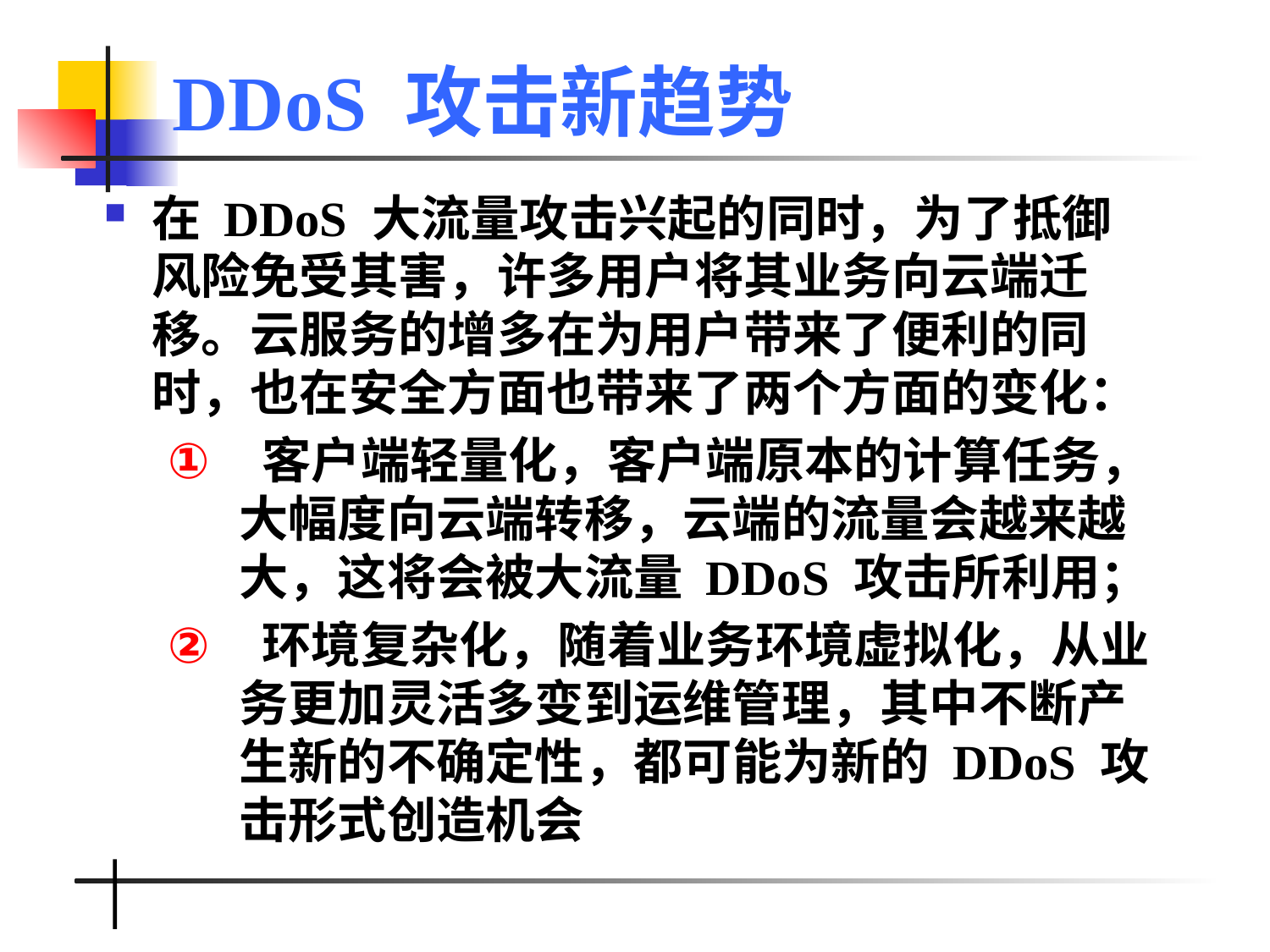

# DDoS 攻击新趋势
在 DDoS 大流量攻击兴起的同时，为了抵御风险免受其害，许多用户将其业务向云端迁移。云服务的增多在为用户带来了便利的同时，也在安全方面也带来了两个方面的变化：
 客户端轻量化，客户端原本的计算任务，大幅度向云端转移，云端的流量会越来越大，这将会被大流量 DDoS 攻击所利用；
 环境复杂化，随着业务环境虚拟化，从业务更加灵活多变到运维管理，其中不断产生新的不确定性，都可能为新的 DDoS 攻击形式创造机会